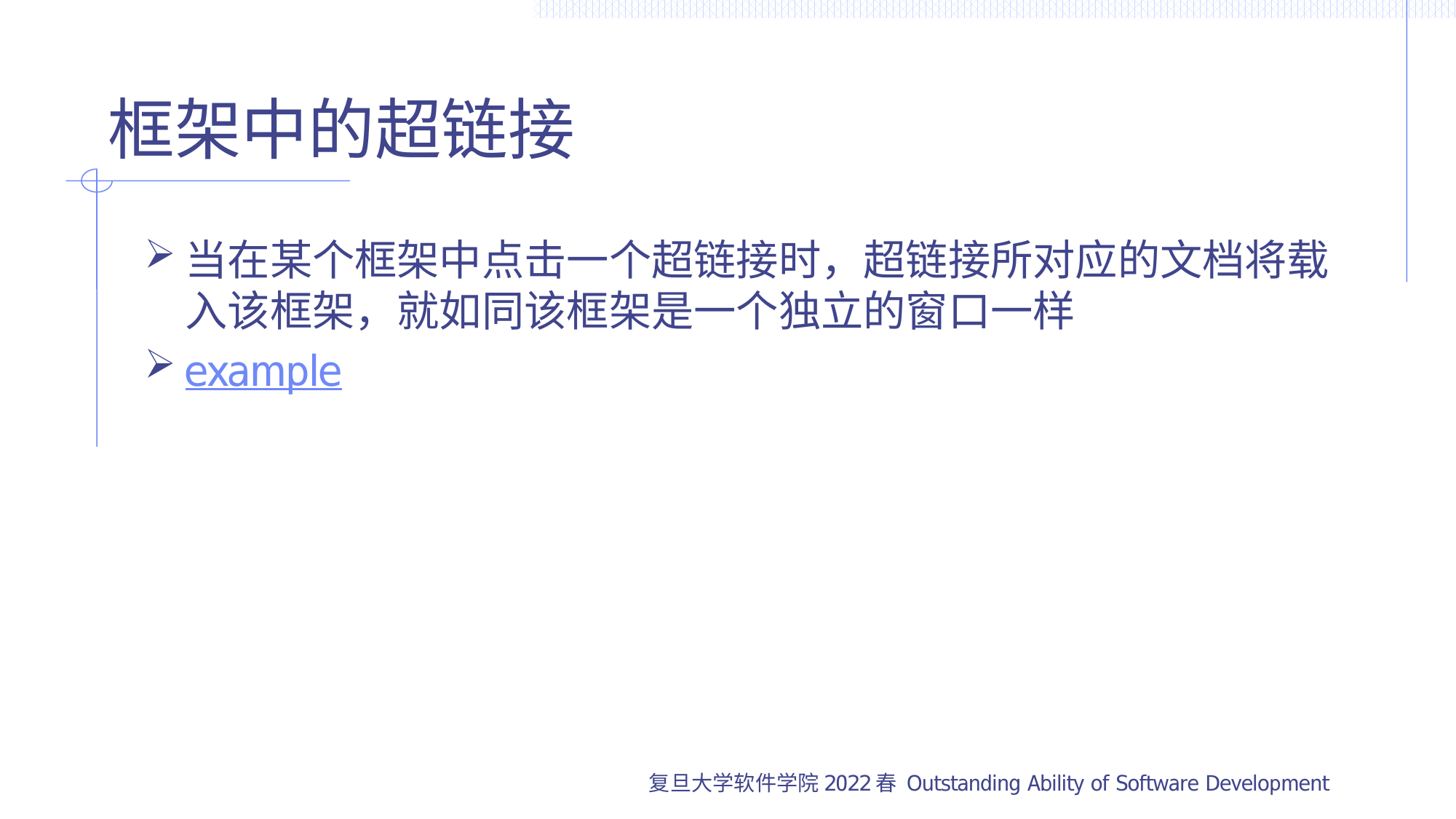

# 框架中的超链接
当在某个框架中点击一个超链接时，超链接所对应的文档将载入该框架，就如同该框架是一个独立的窗口一样
example